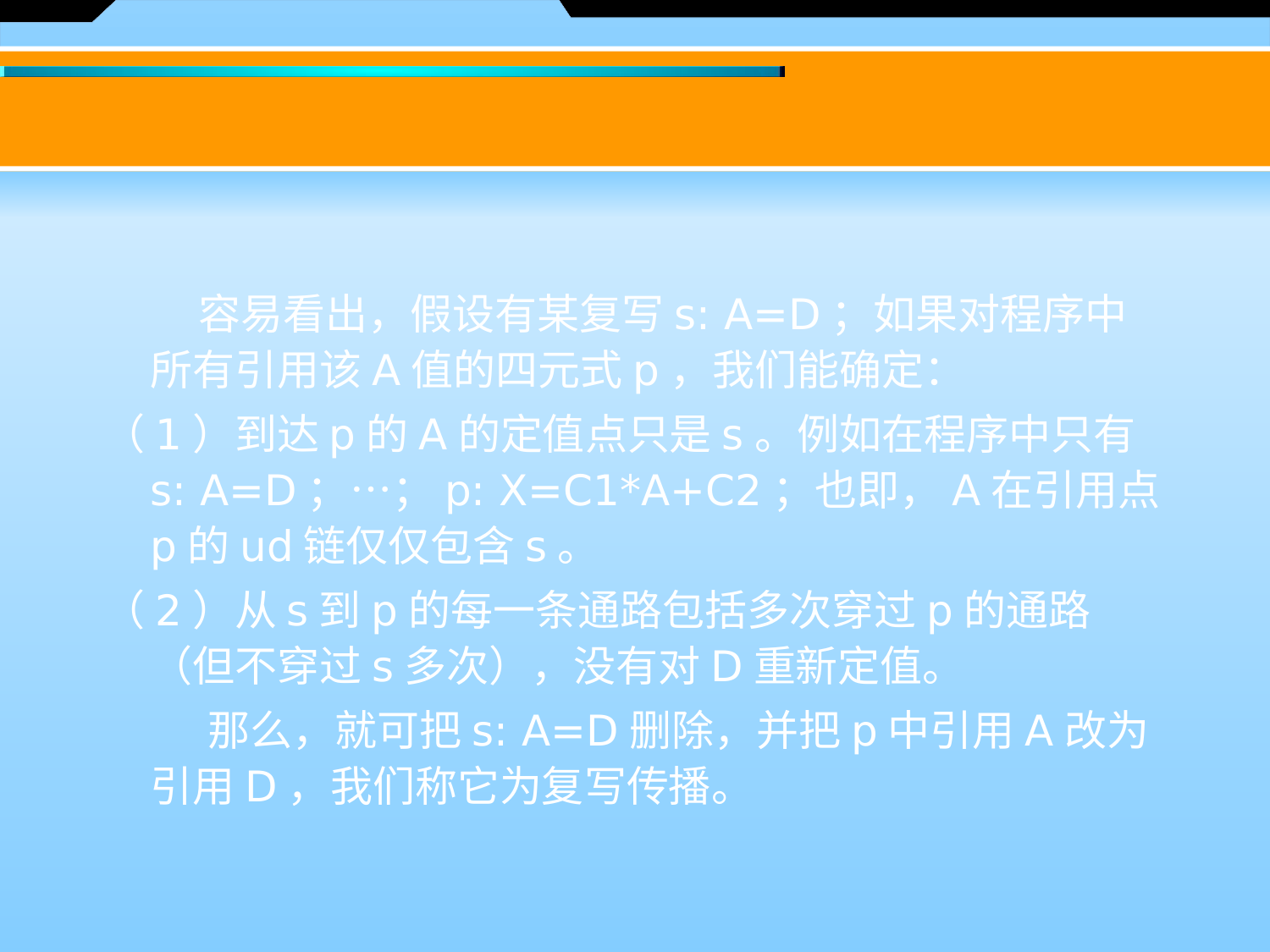

#
         容易看出，假设有某复写s: A=D；如果对程序中所有引用该A值的四元式p，我们能确定：
（1）到达p的A的定值点只是s。例如在程序中只有s: A=D；…；p: X=C1*A+C2；也即，A在引用点p的ud链仅仅包含s。
（2）从s到p的每一条通路包括多次穿过p的通路（但不穿过s多次），没有对D重新定值。
          那么，就可把s: A=D删除，并把p中引用A改为引用D，我们称它为复写传播。